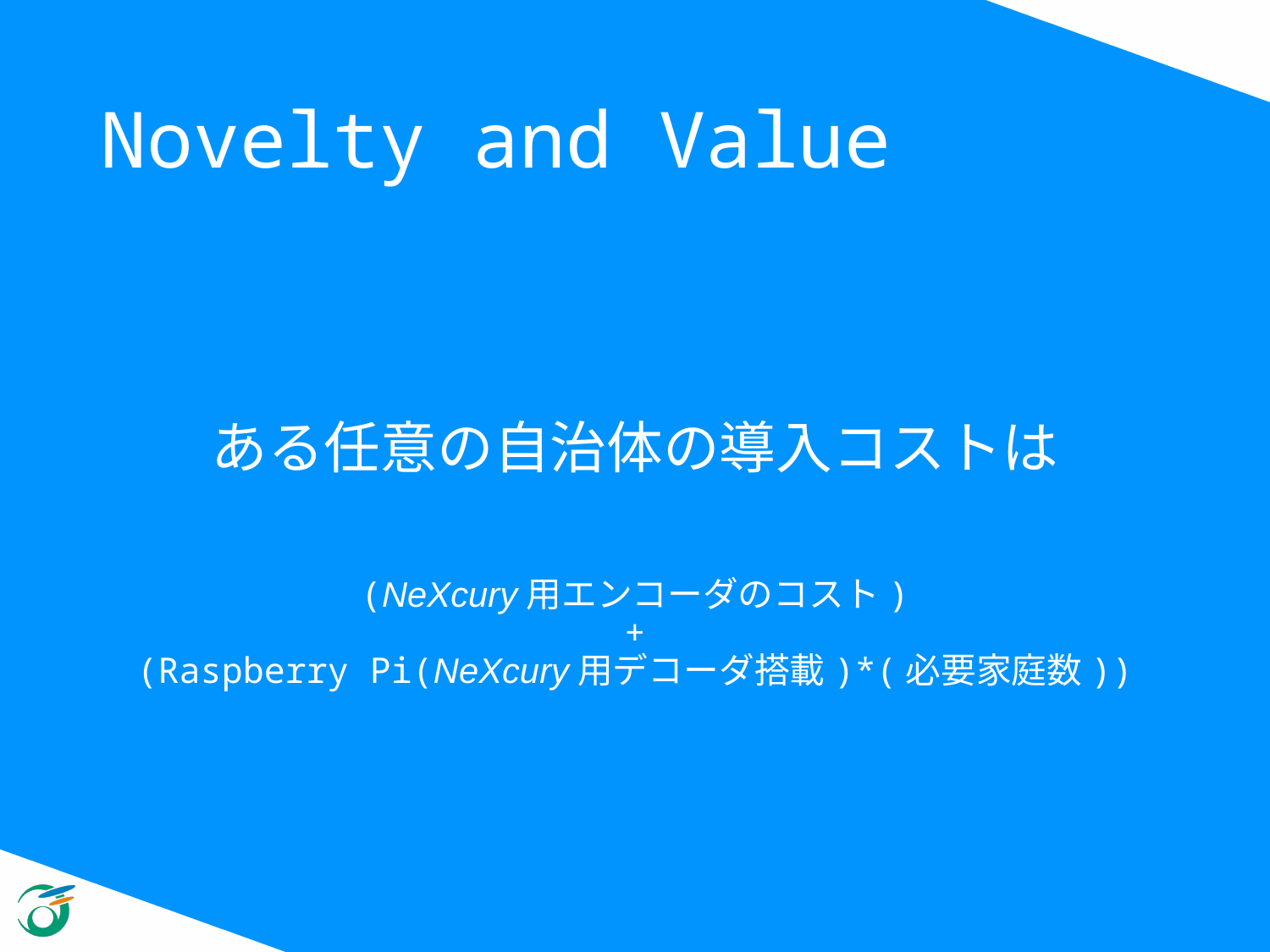

# Novelty and Value
ある任意の自治体の導入コストは

(NeXcury用エンコーダのコスト)
+
(Raspberry Pi(NeXcury用デコーダ搭載)*(必要家庭数))